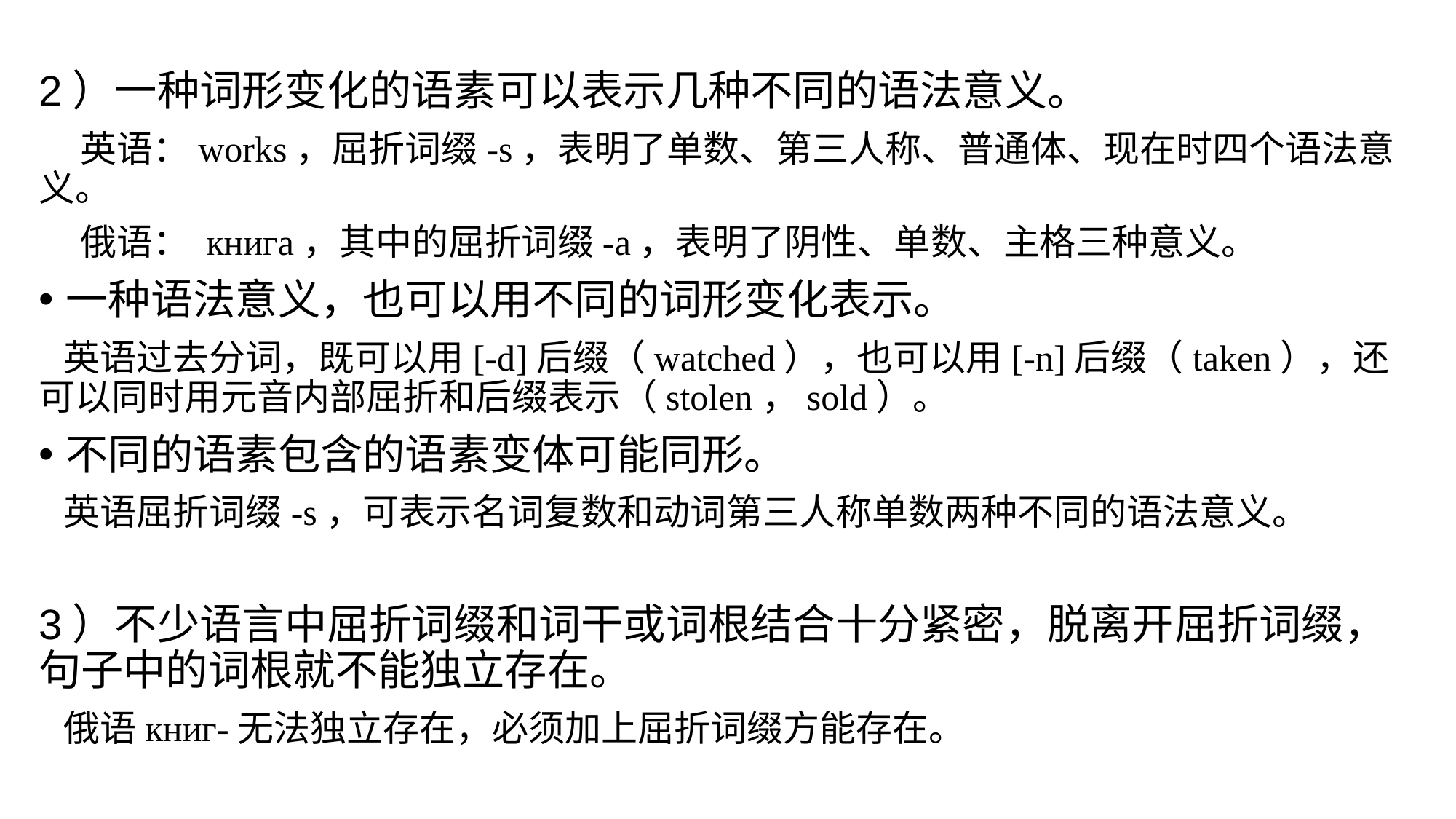

2）一种词形变化的语素可以表示几种不同的语法意义。
    英语：works，屈折词缀-s，表明了单数、第三人称、普通体、现在时四个语法意义。
    俄语： книга，其中的屈折词缀-а，表明了阴性、单数、主格三种意义。
一种语法意义，也可以用不同的词形变化表示。
  英语过去分词，既可以用[-d]后缀（watched），也可以用[-n]后缀（taken），还可以同时用元音内部屈折和后缀表示（stolen，sold）。
不同的语素包含的语素变体可能同形。
  英语屈折词缀-s，可表示名词复数和动词第三人称单数两种不同的语法意义。

3）不少语言中屈折词缀和词干或词根结合十分紧密，脱离开屈折词缀，句子中的词根就不能独立存在。
  俄语книг-无法独立存在，必须加上屈折词缀方能存在。